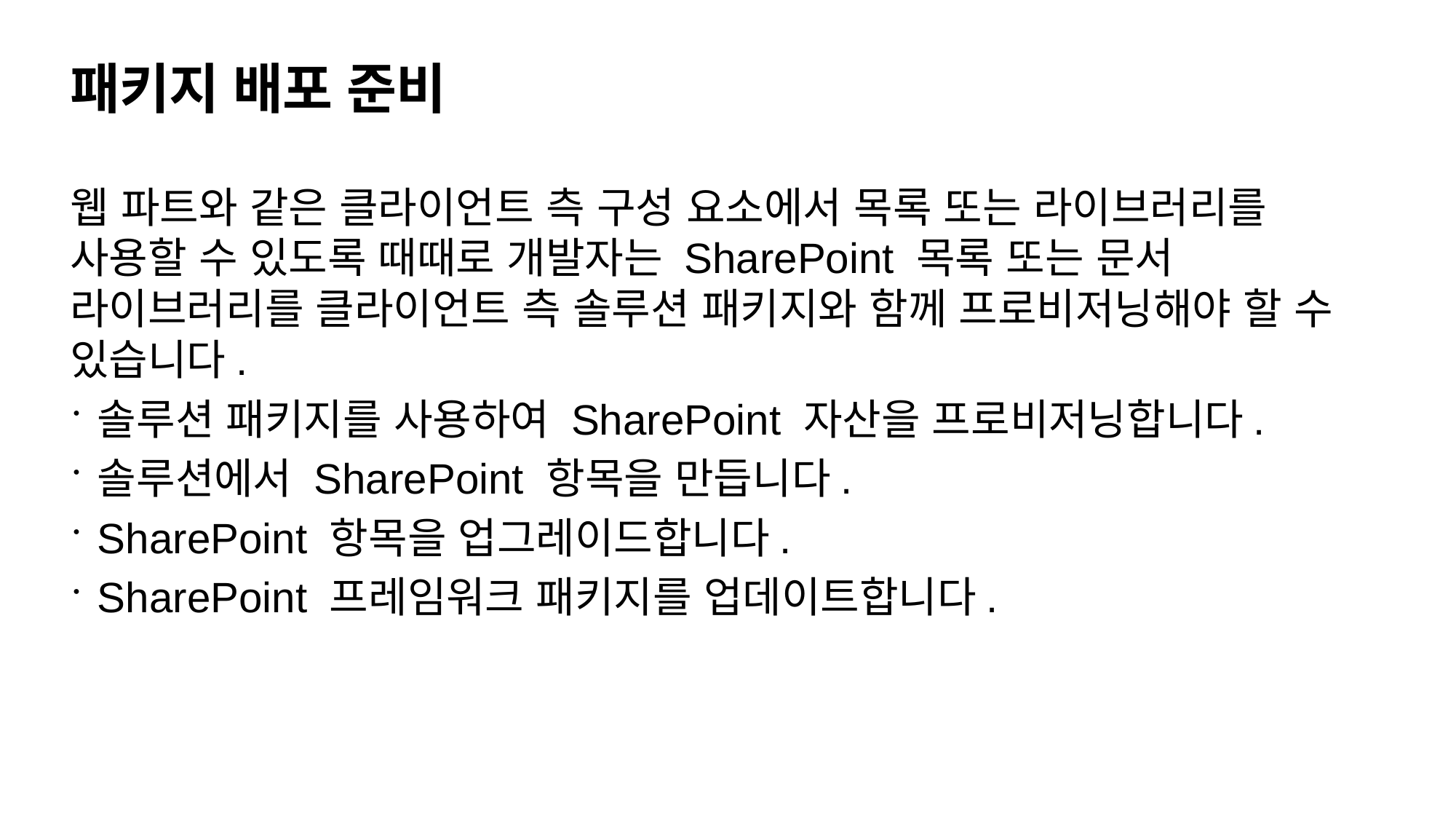

# 패키지 배포 준비
웹 파트와 같은 클라이언트 측 구성 요소에서 목록 또는 라이브러리를 사용할 수 있도록 때때로 개발자는 SharePoint 목록 또는 문서 라이브러리를 클라이언트 측 솔루션 패키지와 함께 프로비저닝해야 할 수 있습니다.
솔루션 패키지를 사용하여 SharePoint 자산을 프로비저닝합니다.
솔루션에서 SharePoint 항목을 만듭니다.
SharePoint 항목을 업그레이드합니다.
SharePoint 프레임워크 패키지를 업데이트합니다.